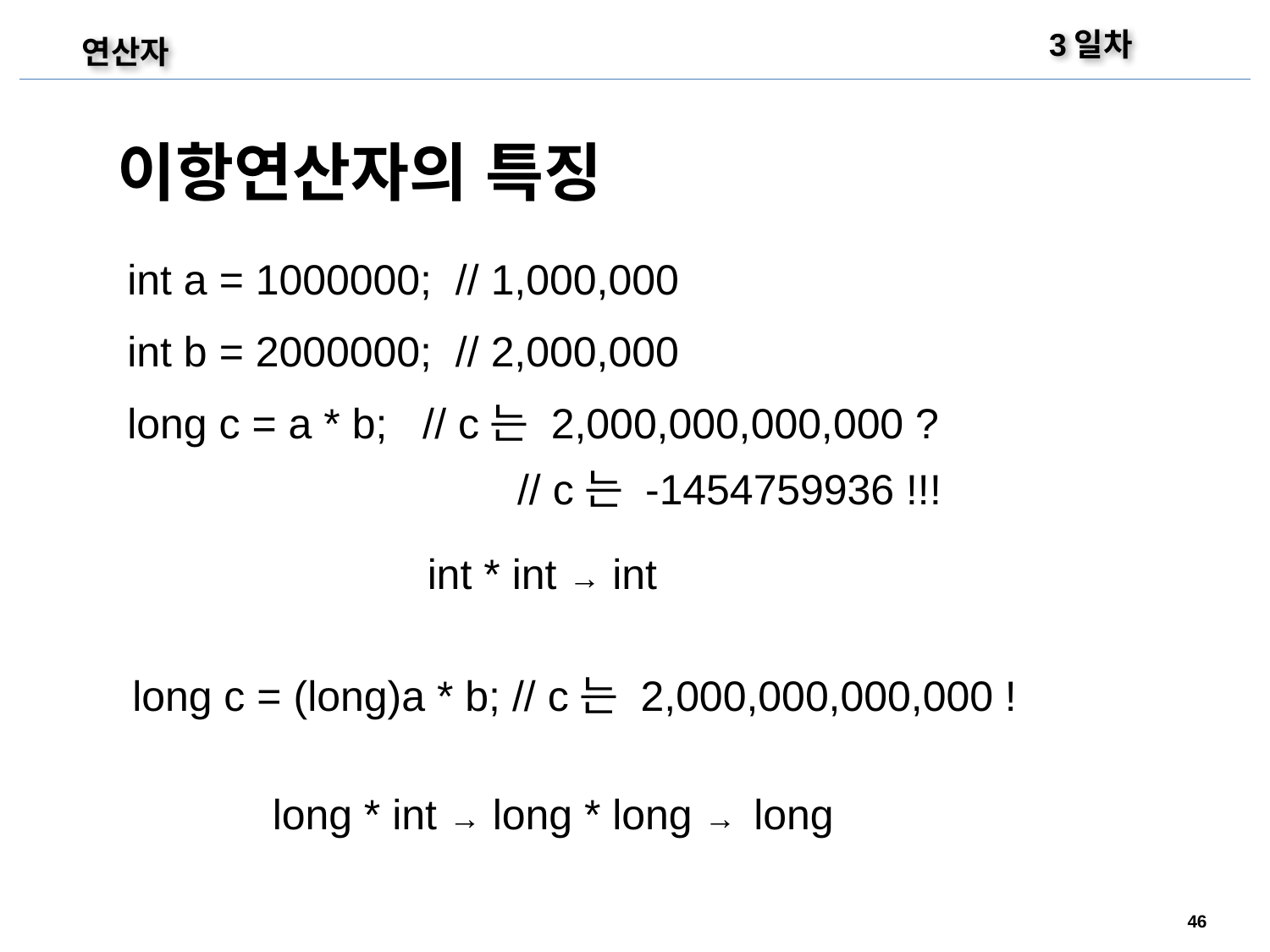

3일차
연산자
이항연산자의 특징
int a = 1000000;  // 1,000,000
int b = 2000000;  // 2,000,000
long c = a * b;   // c는 2,000,000,000,000 ?
// c는 -1454759936 !!!
int * int → int
long c = (long)a * b; // c는 2,000,000,000,000 !
long * int → long * long →  long